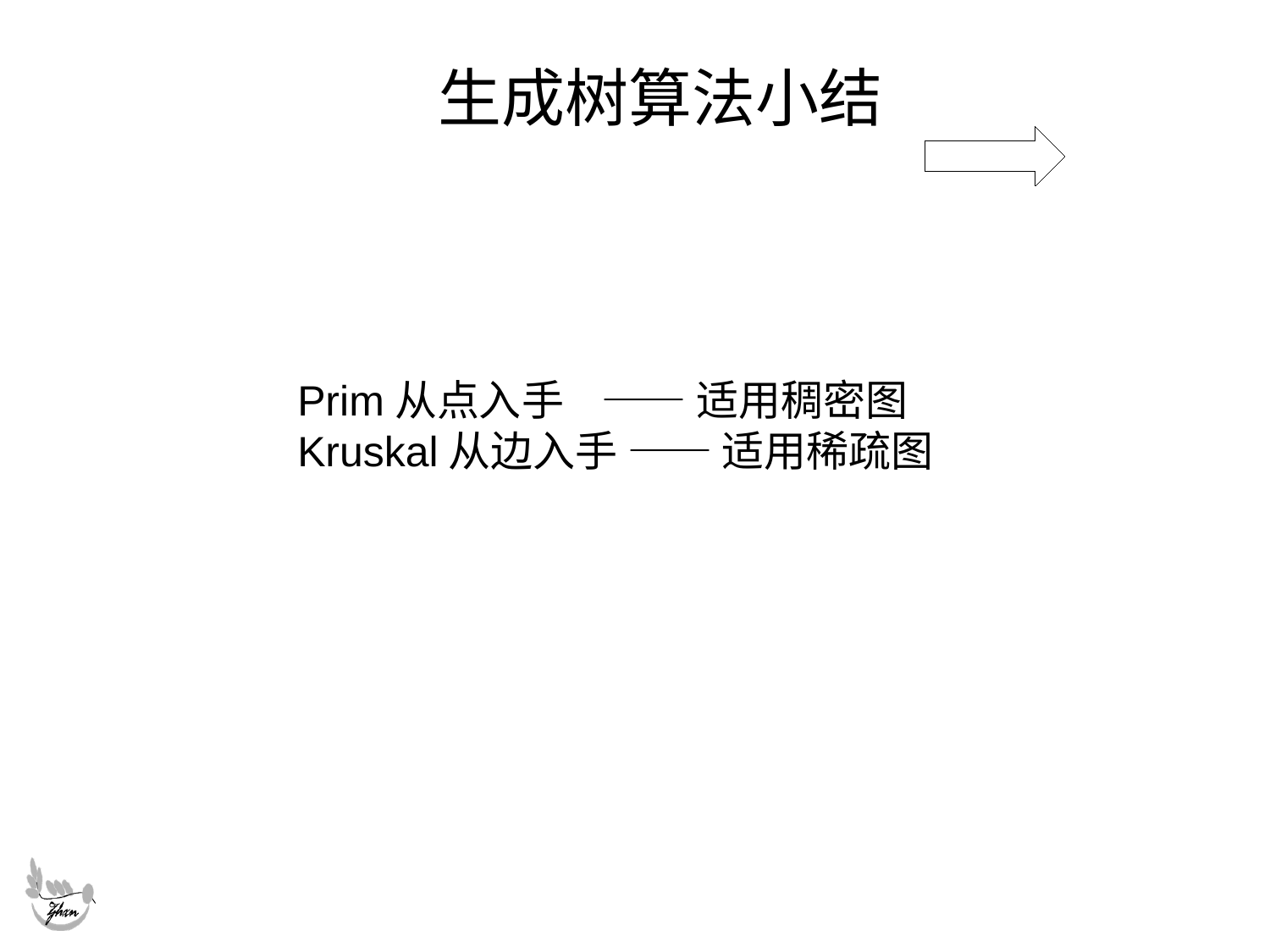

# 生成树算法小结

Prim从点入手    —— 适用稠密图
Kruskal从边入手 —— 适用稀疏图
125